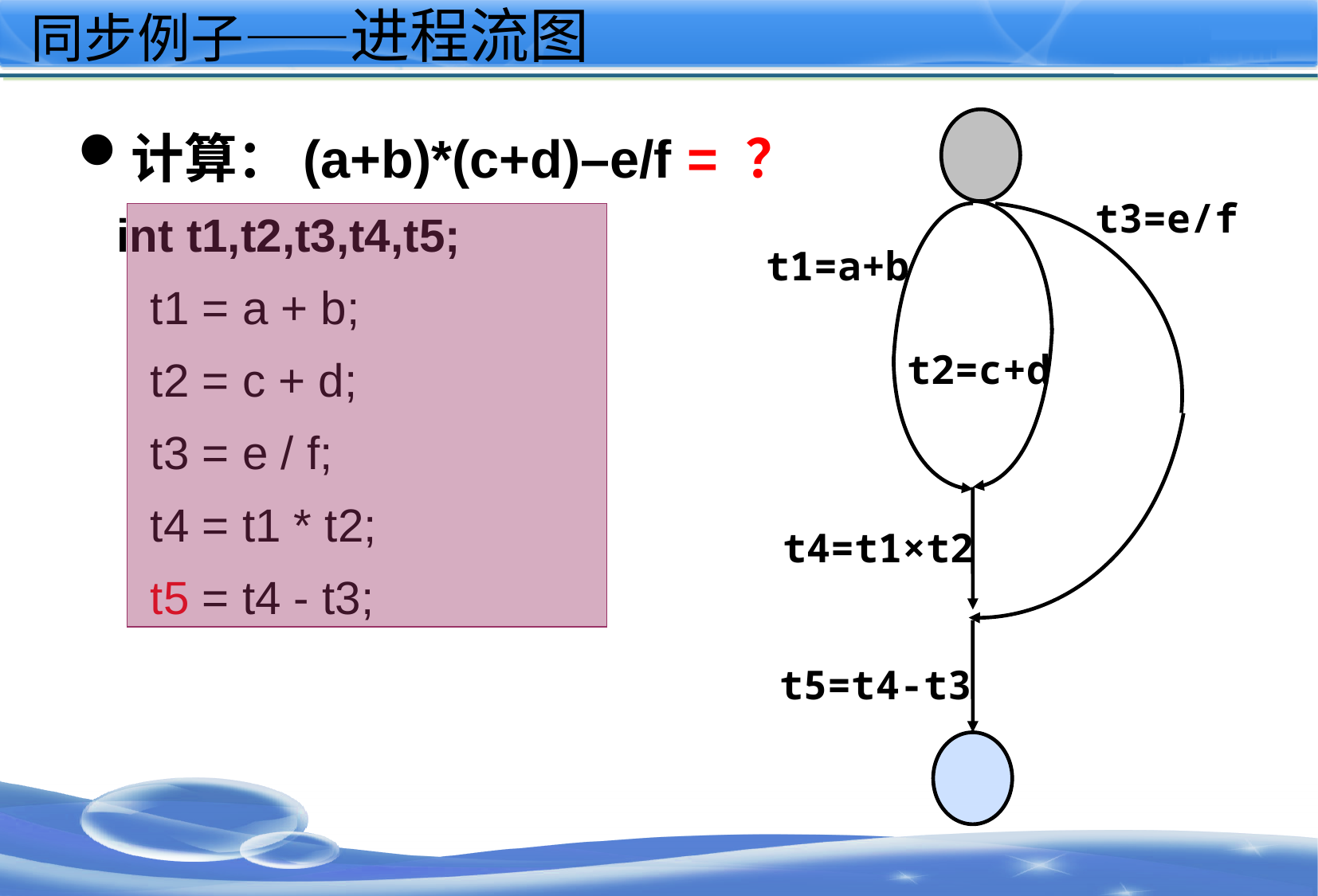

# 同步例子——进程流图
计算：(a+b)*(c+d)–e/f = ？
   int t1,t2,t3,t4,t5;
 t1 = a + b;
 t2 = c + d;
 t3 = e / f;
 t4 = t1 * t2;
 t5 = t4 - t3;

t3=e/f

t1=a+b
t2=c+d

t4=t1×t2

t5=t4-t3